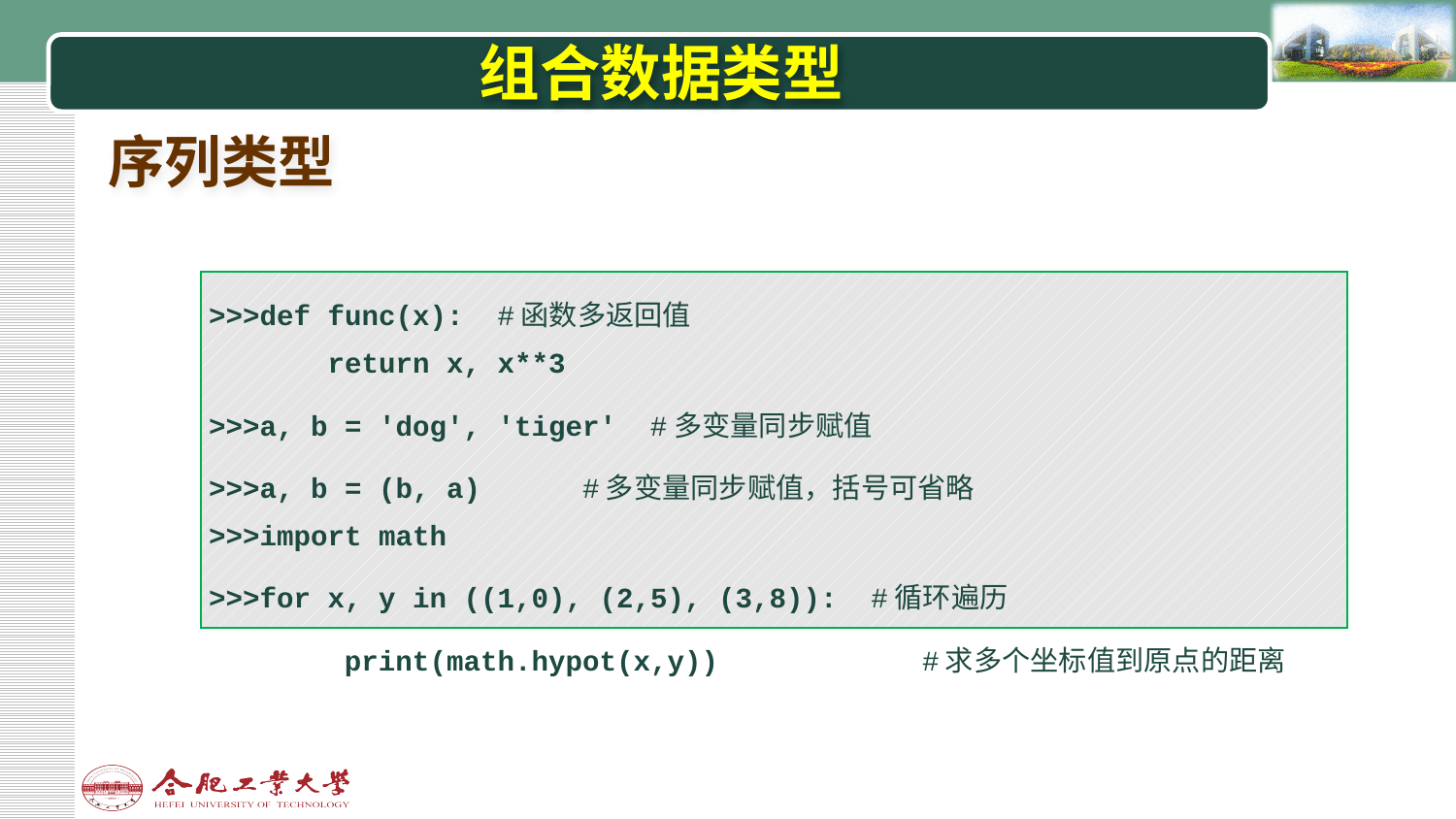

# 组合数据类型
序列类型
| >>>def func(x): #函数多返回值 return x, x\*\*3 >>>a, b = 'dog', 'tiger' #多变量同步赋值 >>>a, b = (b, a) #多变量同步赋值，括号可省略 >>>import math >>>for x, y in ((1,0), (2,5), (3,8)): #循环遍历 print(math.hypot(x,y)) #求多个坐标值到原点的距离 |
| --- |